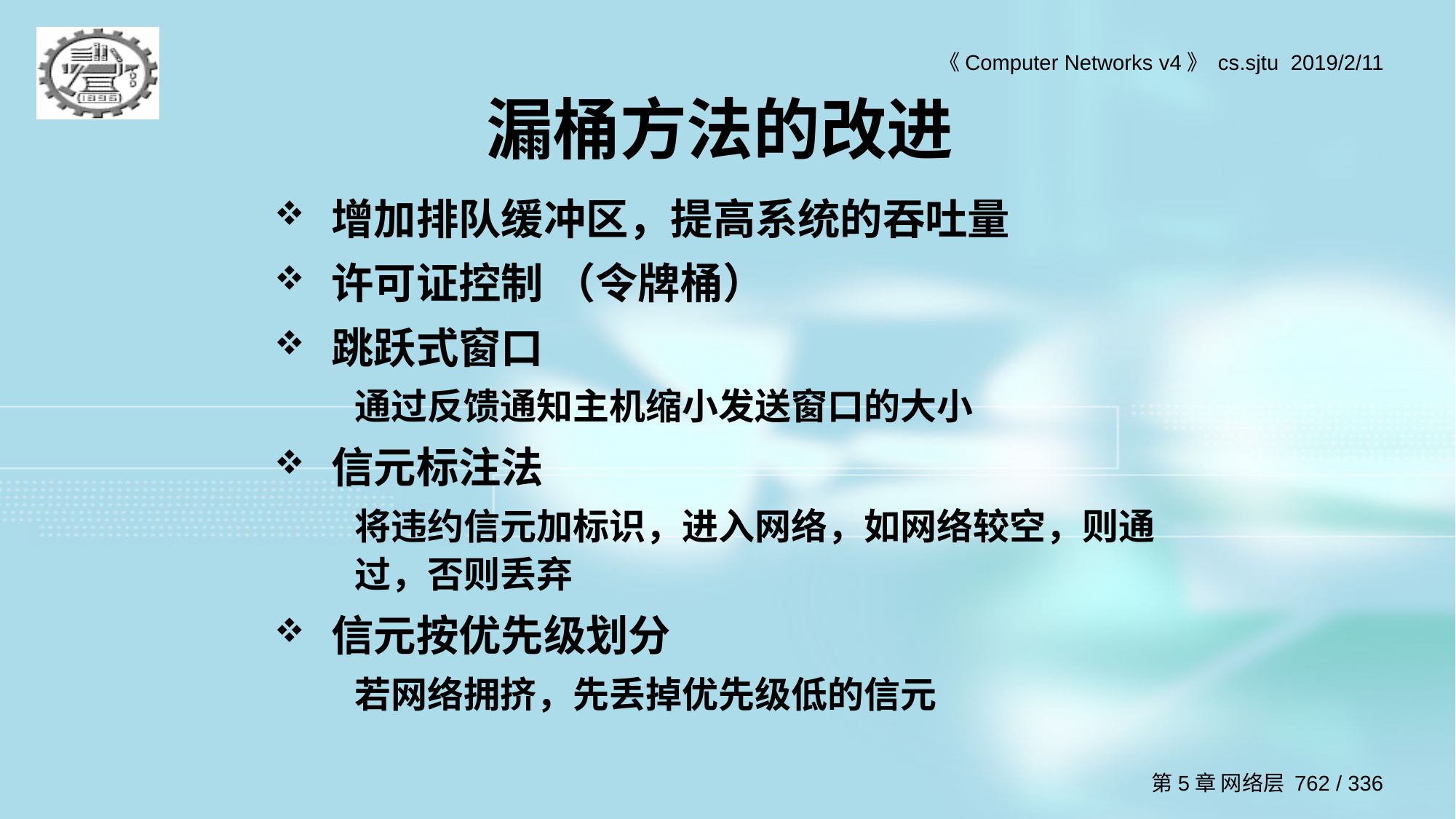

# 漏桶方法的改进
增加排队缓冲区，提高系统的吞吐量
许可证控制 （令牌桶）
跳跃式窗口
通过反馈通知主机缩小发送窗口的大小
信元标注法
将违约信元加标识，进入网络，如网络较空，则通过，否则丢弃
信元按优先级划分
若网络拥挤，先丢掉优先级低的信元